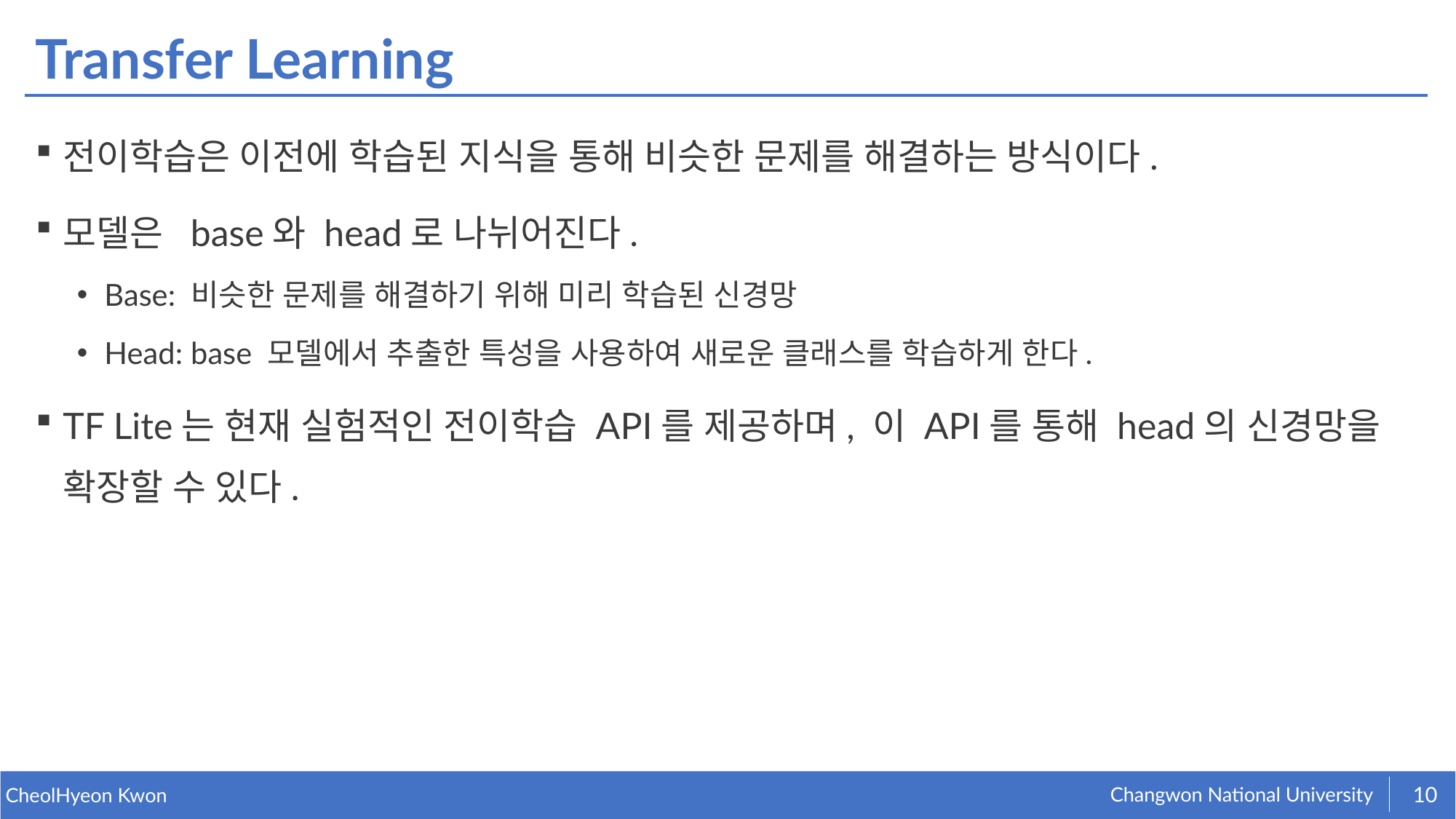

# Transfer Learning
전이학습은 이전에 학습된 지식을 통해 비슷한 문제를 해결하는 방식이다.
모델은  base와 head로 나뉘어진다.
Base: 비슷한 문제를 해결하기 위해 미리 학습된 신경망
Head: base 모델에서 추출한 특성을 사용하여 새로운 클래스를 학습하게 한다.
TF Lite는 현재 실험적인 전이학습 API를 제공하며, 이 API를 통해 head의 신경망을 확장할 수 있다.
10